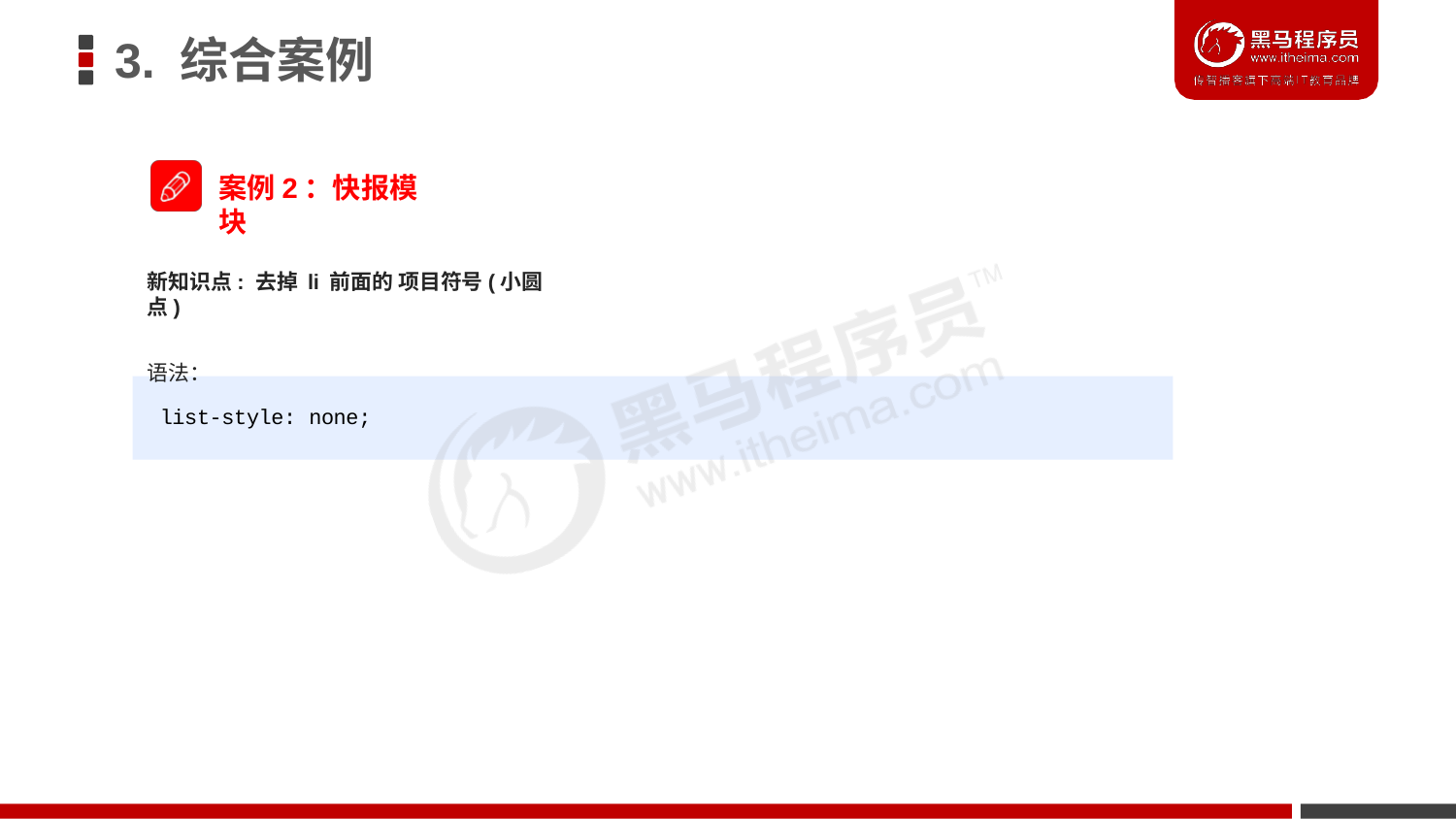

# 3. 综合案例

案例2：快报模块

新知识点: 去掉 li 前面的 项目符号(小圆点)

语法：

list-style: none;